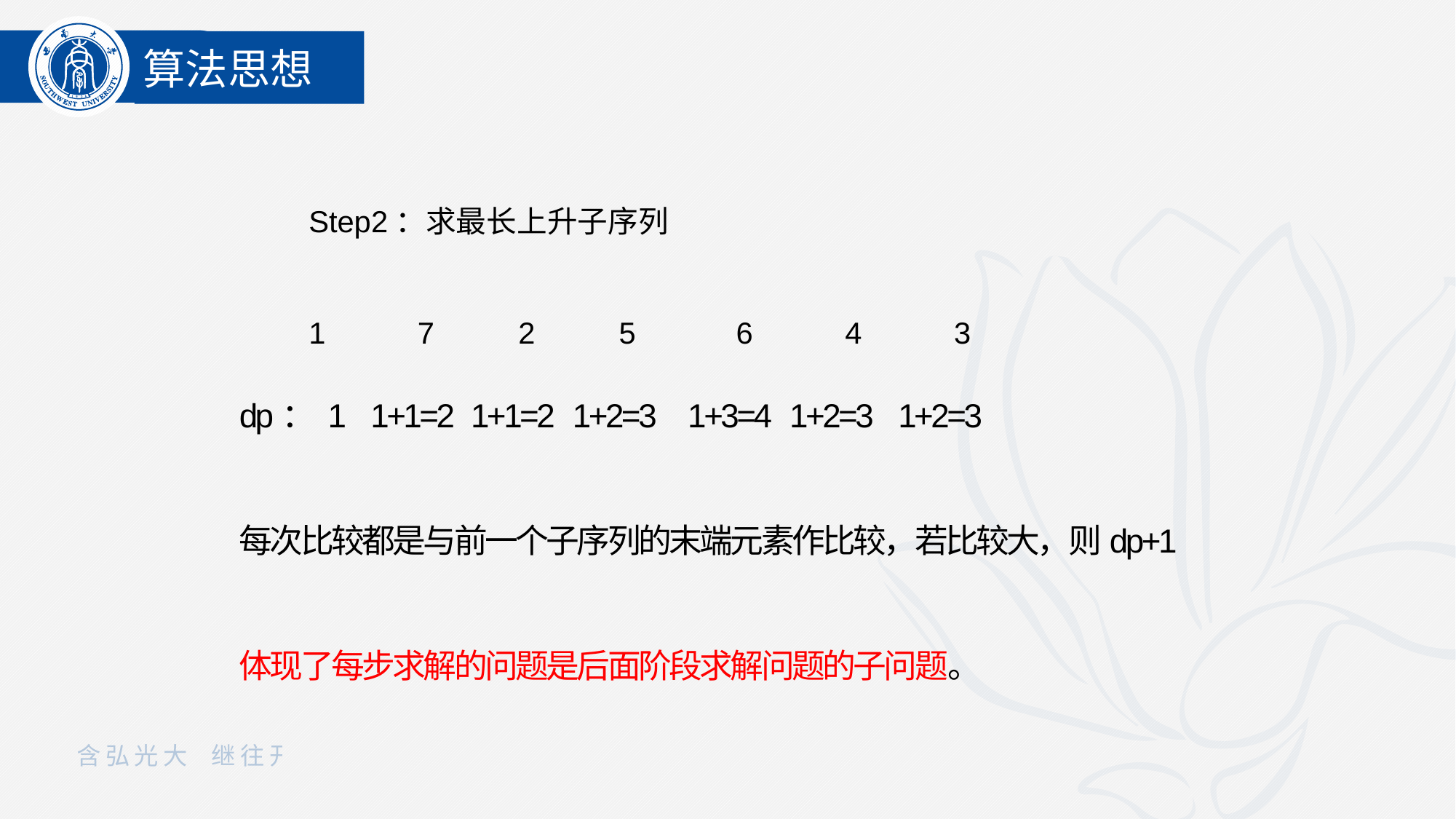

算法思想
Step2：求最长上升子序列
1           7          2          5            6           4           3
dp： 1    1+1=2	  1+1=2   1+2=3     1+3=4   1+2=3    1+2=3

每次比较都是与前一个子序列的末端元素作比较，若比较大，则dp+1

体现了每步求解的问题是后面阶段求解问题的子问题。